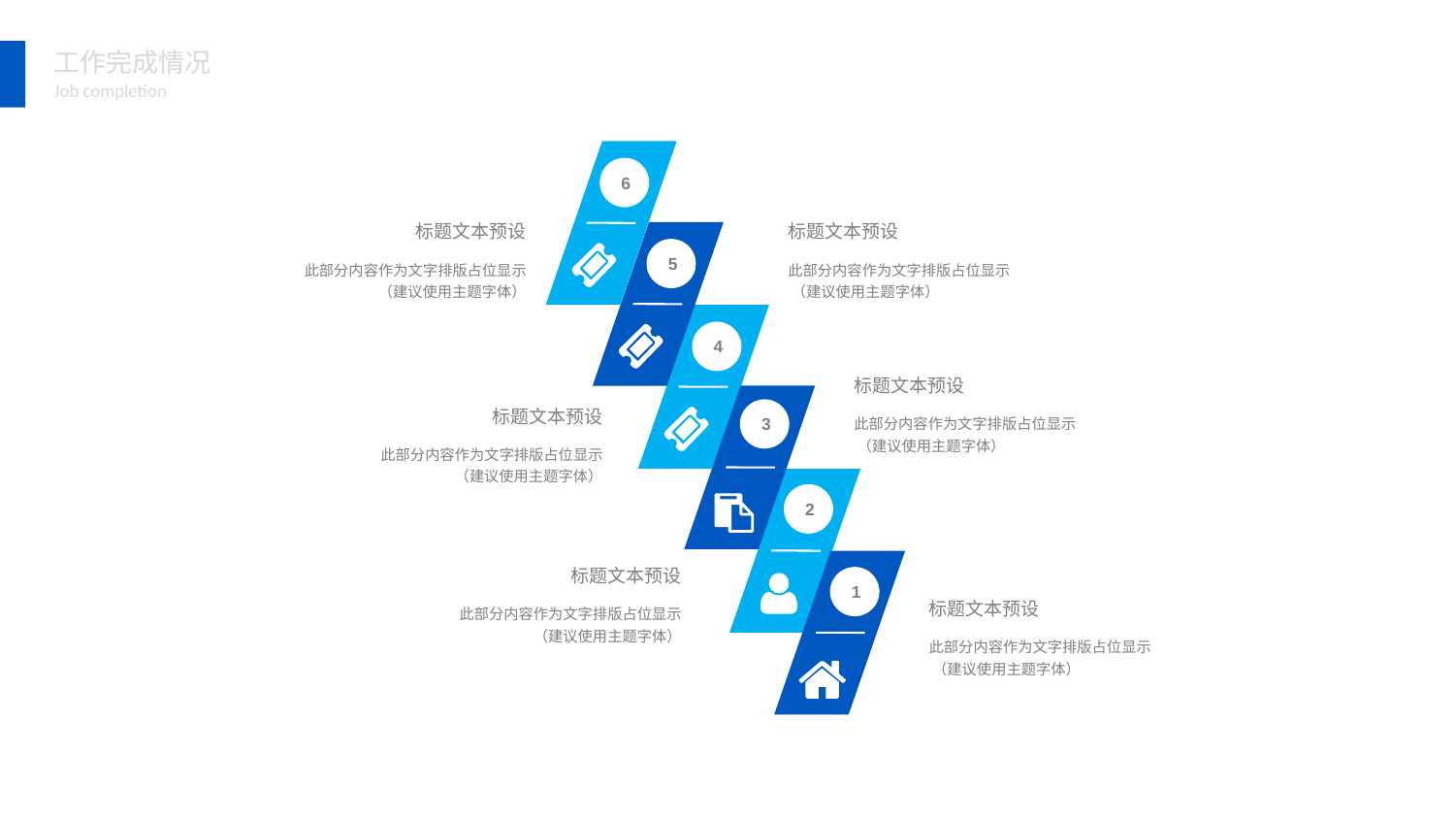

6

标题文本预设
此部分内容作为文字排版占位显示
 （建议使用主题字体）
标题文本预设
此部分内容作为文字排版占位显示
 （建议使用主题字体）

5

4

标题文本预设
此部分内容作为文字排版占位显示
 （建议使用主题字体）
标题文本预设
此部分内容作为文字排版占位显示
 （建议使用主题字体）

3

2
标题文本预设
此部分内容作为文字排版占位显示
 （建议使用主题字体）

1

标题文本预设
此部分内容作为文字排版占位显示
 （建议使用主题字体）